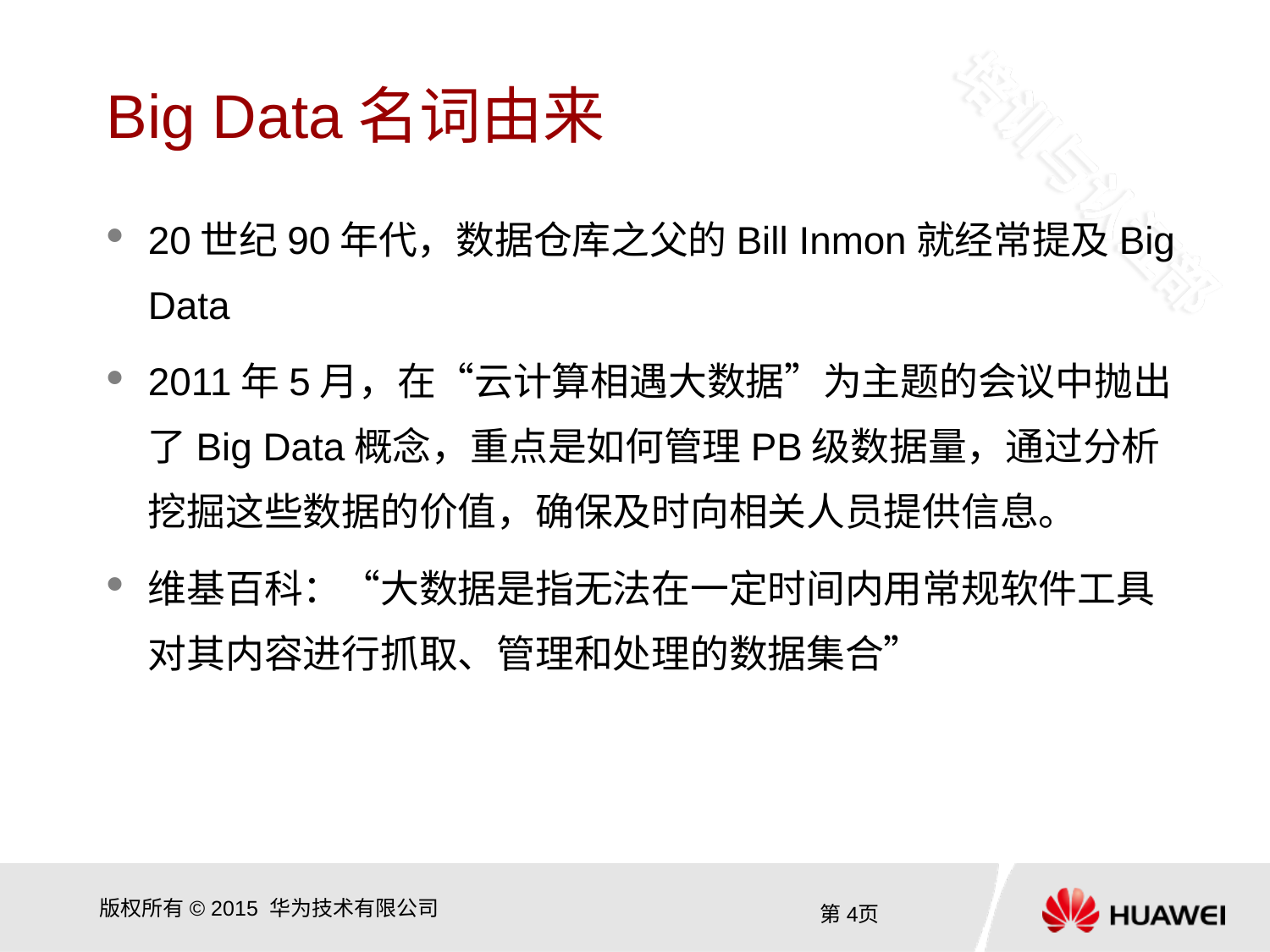

# Big Data名词由来
20世纪90年代，数据仓库之父的Bill Inmon就经常提及Big Data
2011年5月，在“云计算相遇大数据”为主题的会议中抛出了Big Data概念，重点是如何管理PB级数据量，通过分析挖掘这些数据的价值，确保及时向相关人员提供信息。
维基百科：“大数据是指无法在一定时间内用常规软件工具对其内容进行抓取、管理和处理的数据集合”